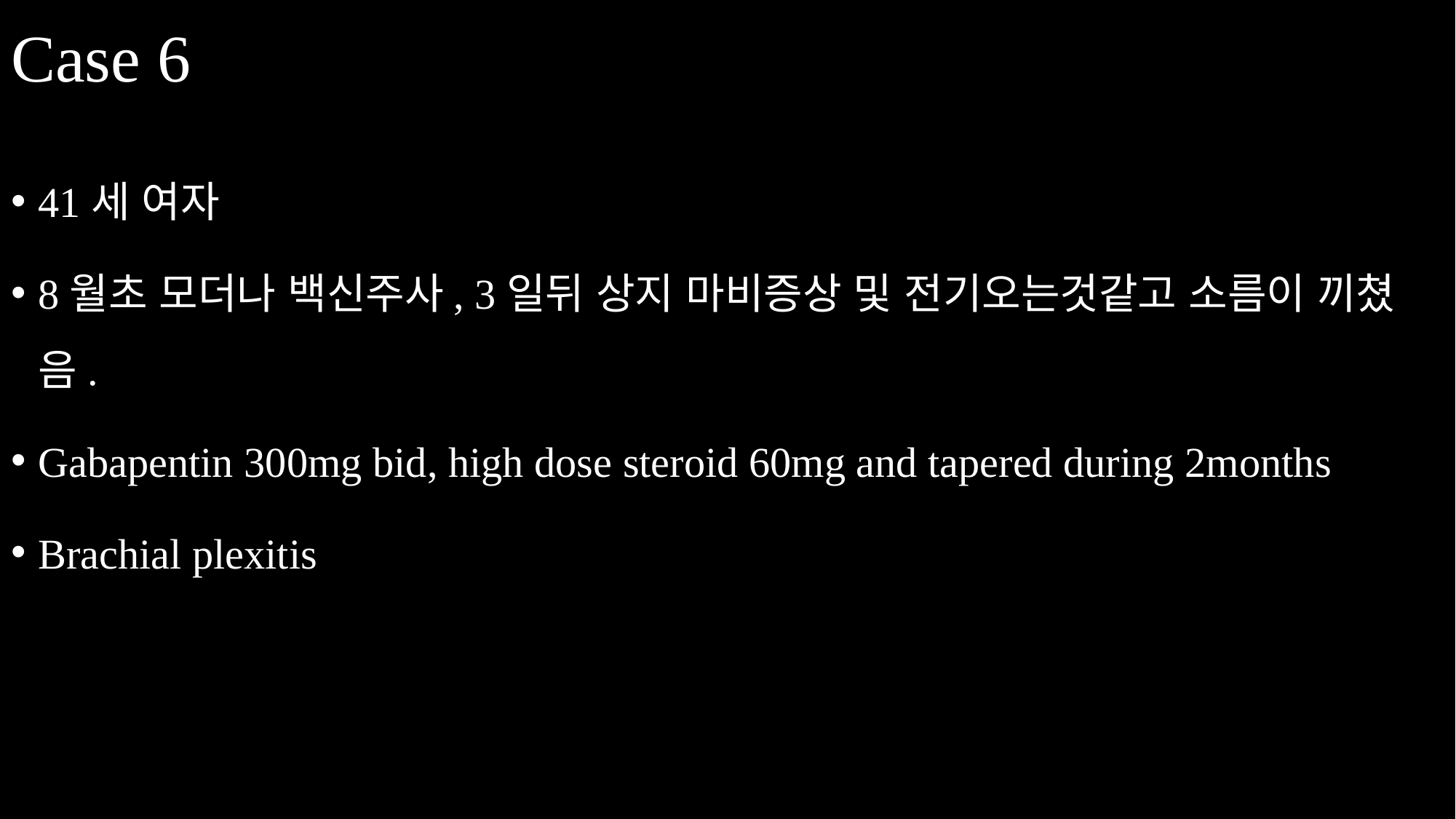

# Case 6
41세 여자
8월초 모더나 백신주사, 3일뒤 상지 마비증상 및 전기오는것같고 소름이 끼쳤음.
Gabapentin 300mg bid, high dose steroid 60mg and tapered during 2months
Brachial plexitis